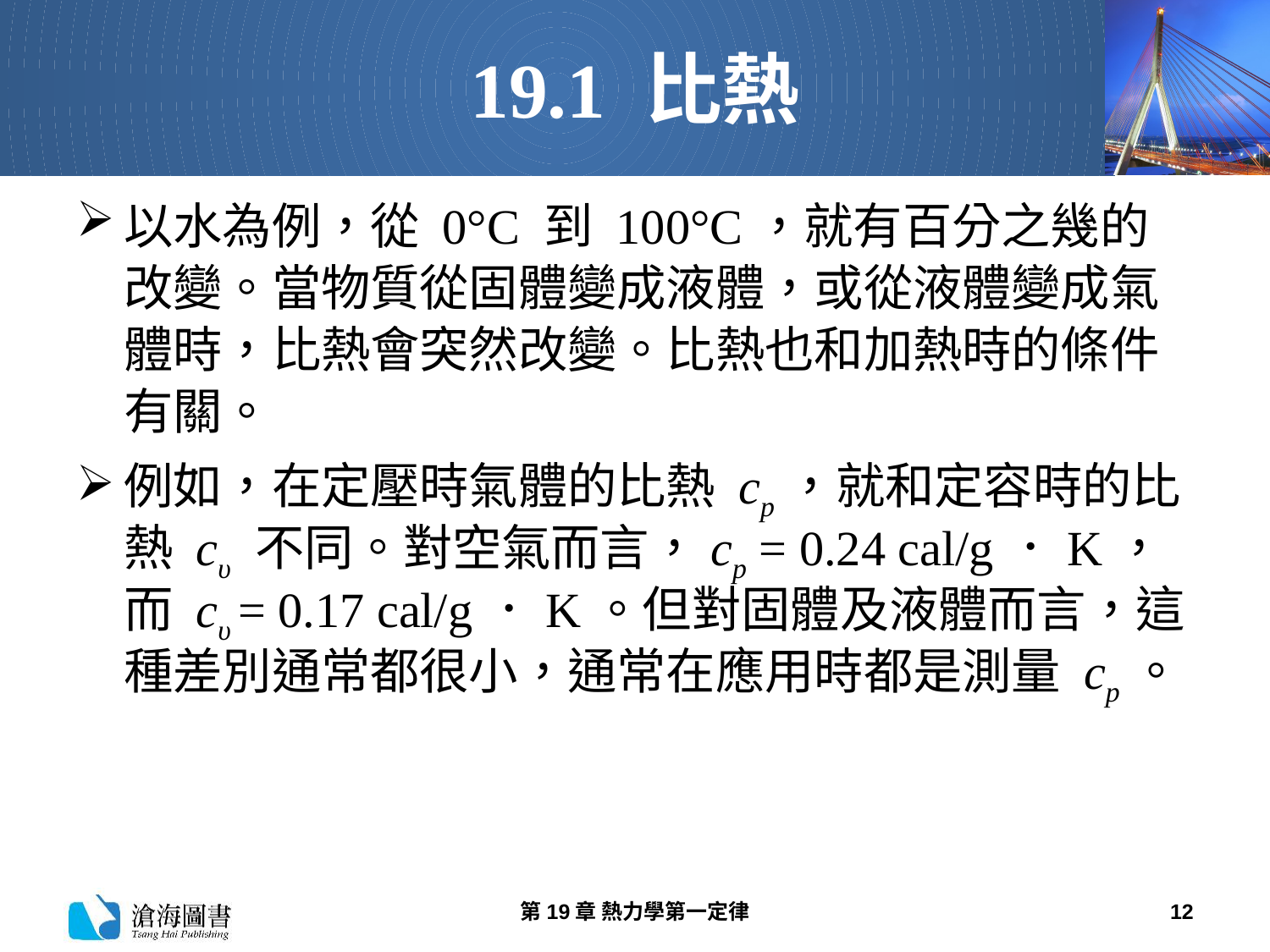

# 19.1 比熱
以水為例，從 0°C 到 100°C，就有百分之幾的改變。當物質從固體變成液體，或從液體變成氣體時，比熱會突然改變。比熱也和加熱時的條件有關。
例如，在定壓時氣體的比熱 cp，就和定容時的比熱 cυ 不同。對空氣而言，cp = 0.24 cal/g．K，而 cυ = 0.17 cal/g．K。但對固體及液體而言，這種差別通常都很小，通常在應用時都是測量 cp。

第19章 熱力學第一定律
12